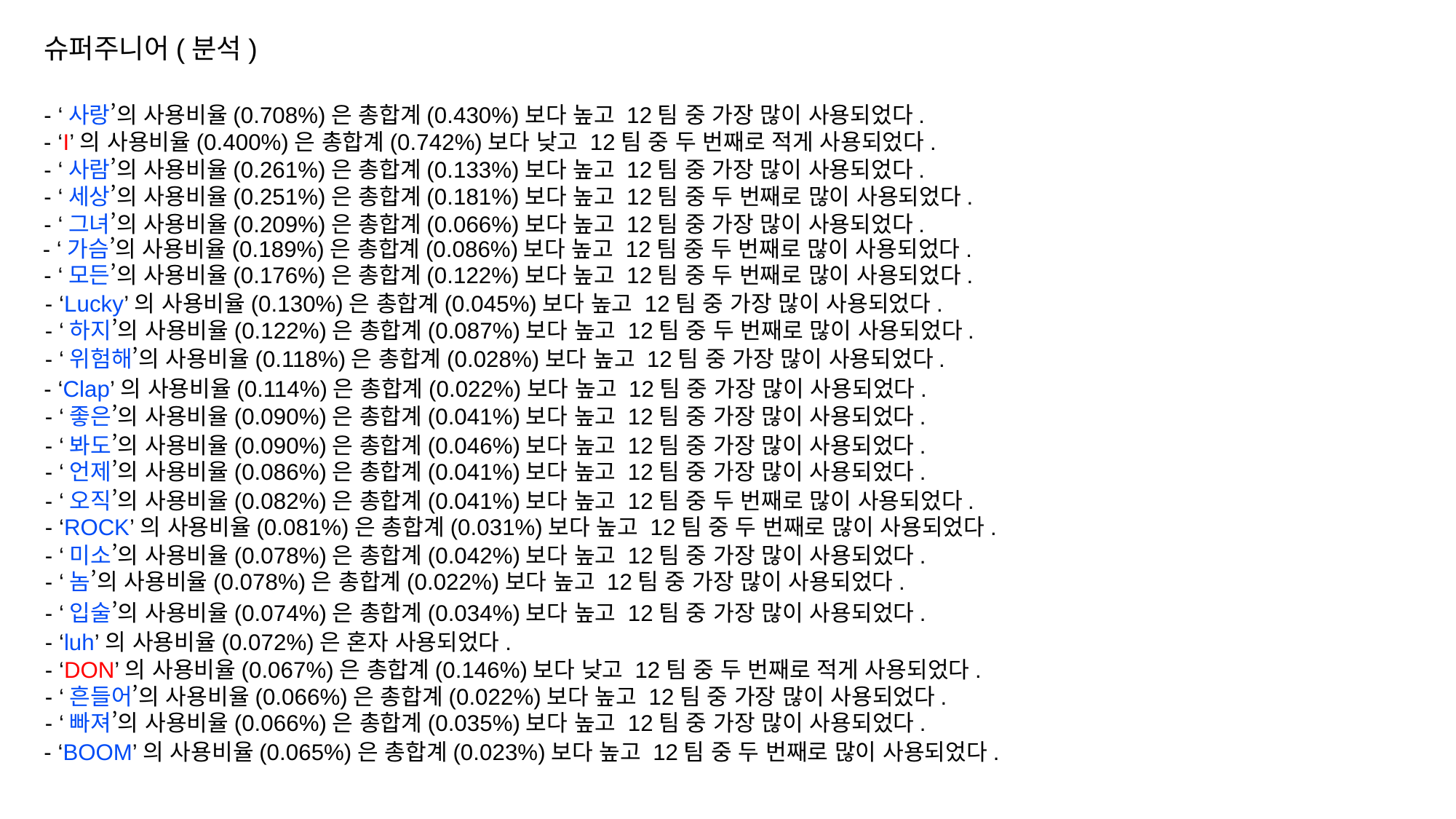

슈퍼주니어(분석)
- ‘사랑’의 사용비율(0.708%)은 총합계(0.430%)보다 높고 12팀 중 가장 많이 사용되었다.
- ‘I’의 사용비율(0.400%)은 총합계(0.742%)보다 낮고 12팀 중 두 번째로 적게 사용되었다.
- ‘사람’의 사용비율(0.261%)은 총합계(0.133%)보다 높고 12팀 중 가장 많이 사용되었다.
- ‘세상’의 사용비율(0.251%)은 총합계(0.181%)보다 높고 12팀 중 두 번째로 많이 사용되었다.
- ‘그녀’의 사용비율(0.209%)은 총합계(0.066%)보다 높고 12팀 중 가장 많이 사용되었다.
- ‘가슴’의 사용비율(0.189%)은 총합계(0.086%)보다 높고 12팀 중 두 번째로 많이 사용되었다.
- ‘모든’의 사용비율(0.176%)은 총합계(0.122%)보다 높고 12팀 중 두 번째로 많이 사용되었다.
- ‘Lucky’의 사용비율(0.130%)은 총합계(0.045%)보다 높고 12팀 중 가장 많이 사용되었다.
- ‘하지’의 사용비율(0.122%)은 총합계(0.087%)보다 높고 12팀 중 두 번째로 많이 사용되었다.
- ‘위험해’의 사용비율(0.118%)은 총합계(0.028%)보다 높고 12팀 중 가장 많이 사용되었다.
- ‘Clap’의 사용비율(0.114%)은 총합계(0.022%)보다 높고 12팀 중 가장 많이 사용되었다.
- ‘좋은’의 사용비율(0.090%)은 총합계(0.041%)보다 높고 12팀 중 가장 많이 사용되었다.
- ‘봐도’의 사용비율(0.090%)은 총합계(0.046%)보다 높고 12팀 중 가장 많이 사용되었다.
- ‘언제’의 사용비율(0.086%)은 총합계(0.041%)보다 높고 12팀 중 가장 많이 사용되었다.
- ‘오직’의 사용비율(0.082%)은 총합계(0.041%)보다 높고 12팀 중 두 번째로 많이 사용되었다.
- ‘ROCK’의 사용비율(0.081%)은 총합계(0.031%)보다 높고 12팀 중 두 번째로 많이 사용되었다.
- ‘미소’의 사용비율(0.078%)은 총합계(0.042%)보다 높고 12팀 중 가장 많이 사용되었다.
- ‘놈’의 사용비율(0.078%)은 총합계(0.022%)보다 높고 12팀 중 가장 많이 사용되었다.
- ‘입술’의 사용비율(0.074%)은 총합계(0.034%)보다 높고 12팀 중 가장 많이 사용되었다.
- ‘luh’의 사용비율(0.072%)은 혼자 사용되었다.
- ‘DON’의 사용비율(0.067%)은 총합계(0.146%)보다 낮고 12팀 중 두 번째로 적게 사용되었다.
- ‘흔들어’의 사용비율(0.066%)은 총합계(0.022%)보다 높고 12팀 중 가장 많이 사용되었다.
- ‘빠져’의 사용비율(0.066%)은 총합계(0.035%)보다 높고 12팀 중 가장 많이 사용되었다.
- ‘BOOM’의 사용비율(0.065%)은 총합계(0.023%)보다 높고 12팀 중 두 번째로 많이 사용되었다.